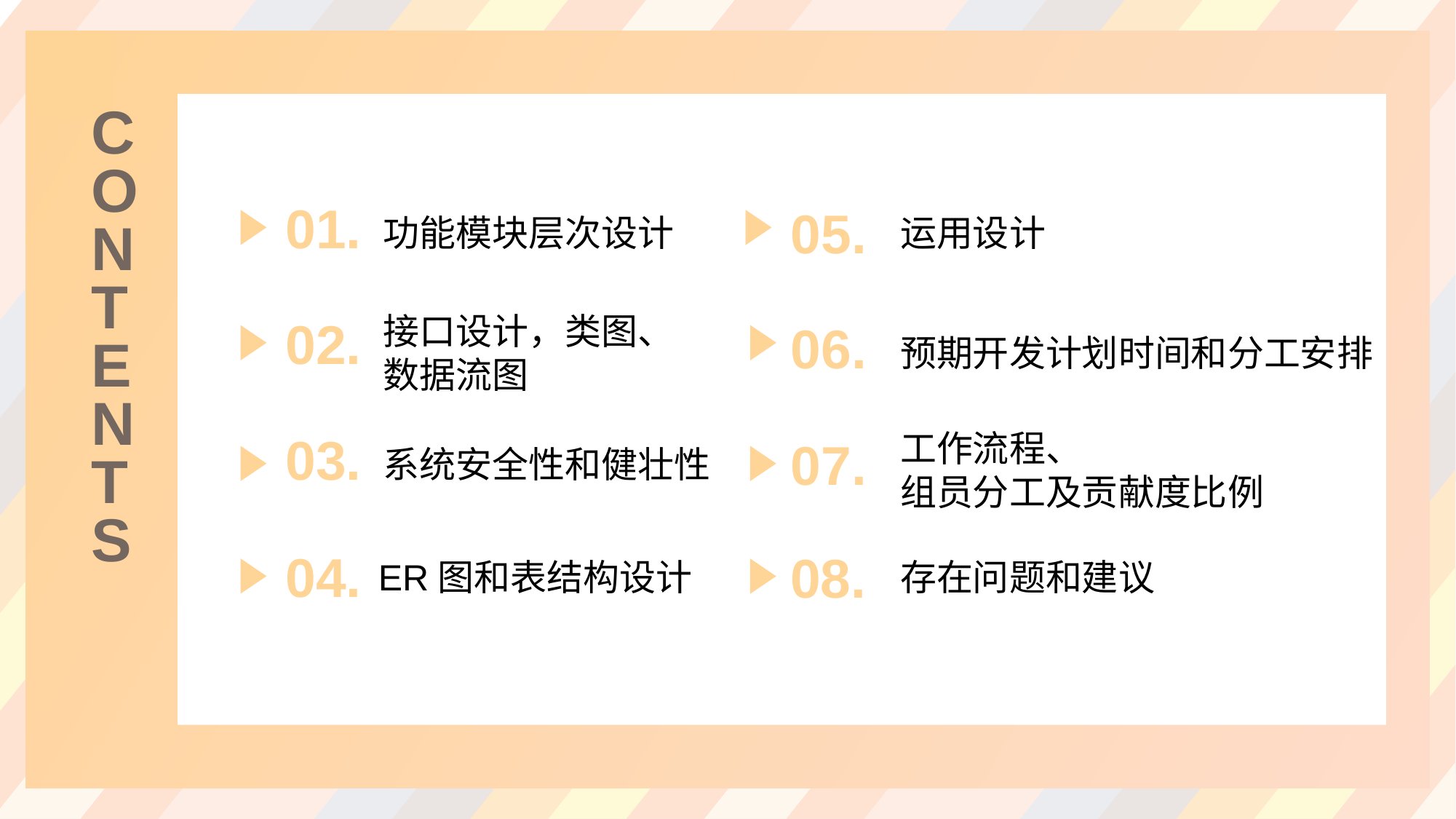

CONTENTS
01.
功能模块层次设计

接口设计，类图、
数据流图
02.

03.
系统安全性和健壮性

04.
ER图和表结构设计

05.
运用设计

06.
预期开发计划时间和分工安排

工作流程、
组员分工及贡献度比例
07.

08.
存在问题和建议